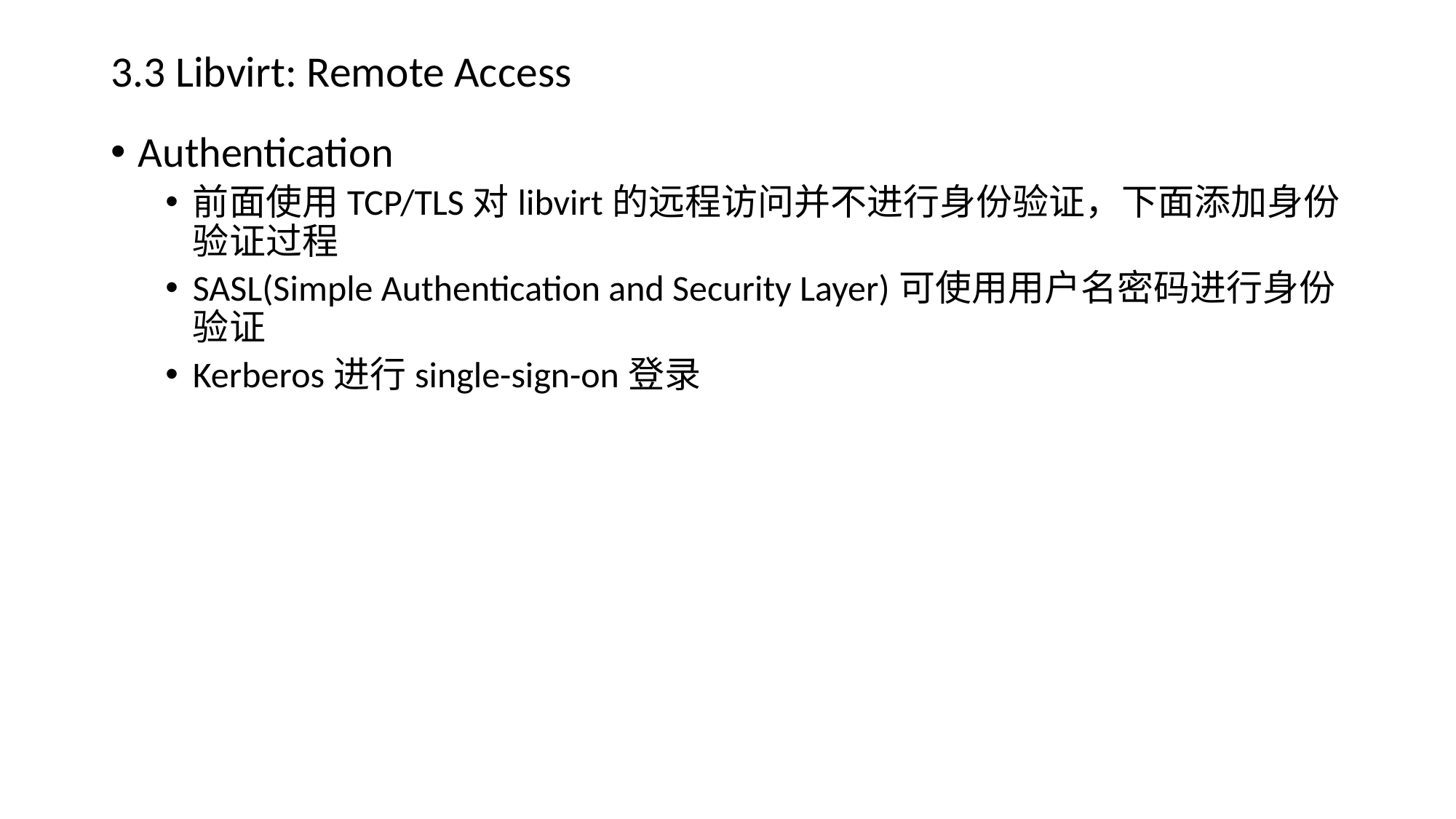

# 3.3 Libvirt: Remote Access
Authentication
前面使用TCP/TLS对libvirt的远程访问并不进行身份验证，下面添加身份验证过程
SASL(Simple Authentication and Security Layer)可使用用户名密码进行身份验证
Kerberos进行single-sign-on登录